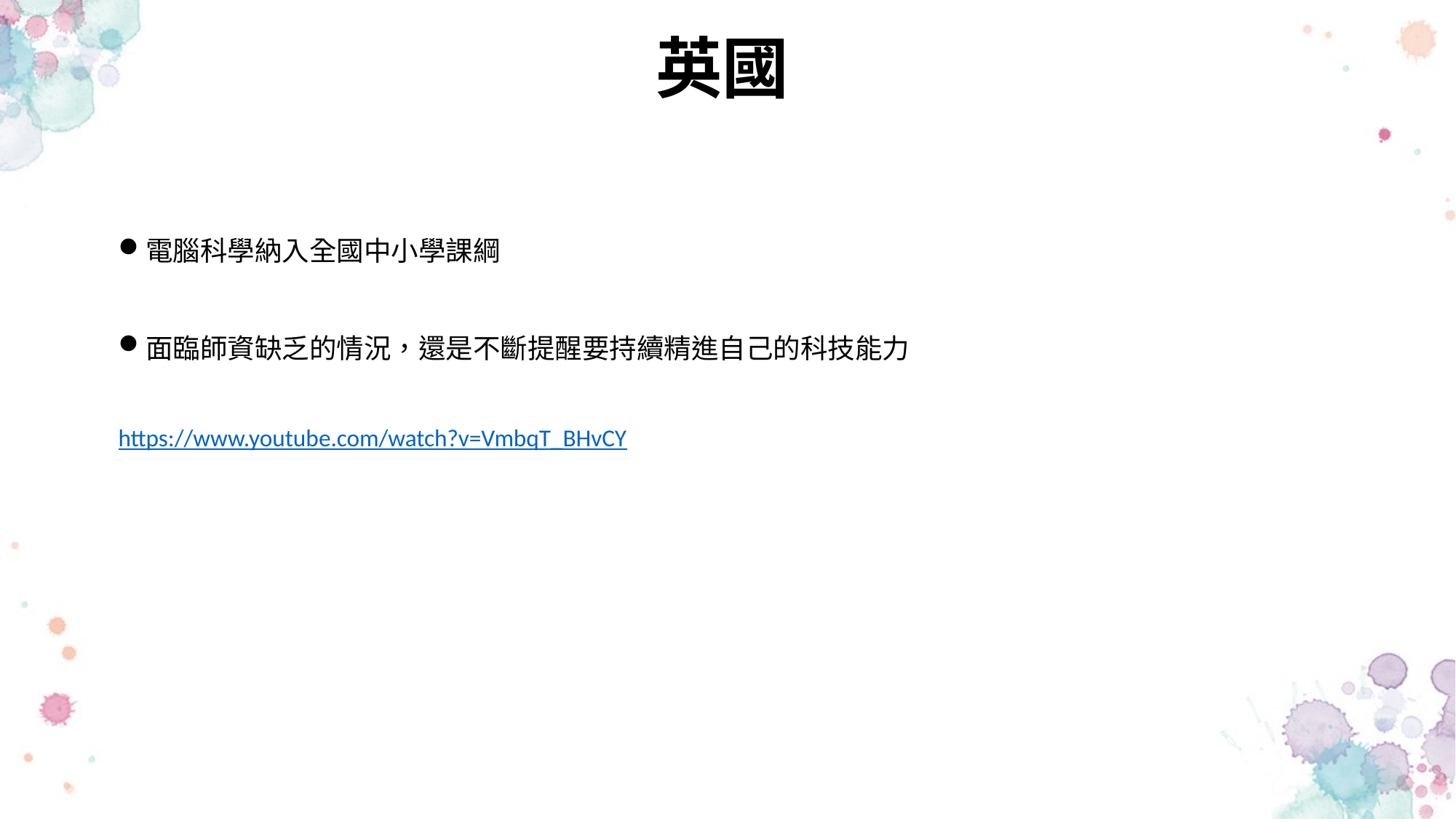

# 英國
電腦科學納入全國中小學課綱
面臨師資缺乏的情況，還是不斷提醒要持續精進自己的科技能力
https://www.youtube.com/watch?v=VmbqT_BHvCY